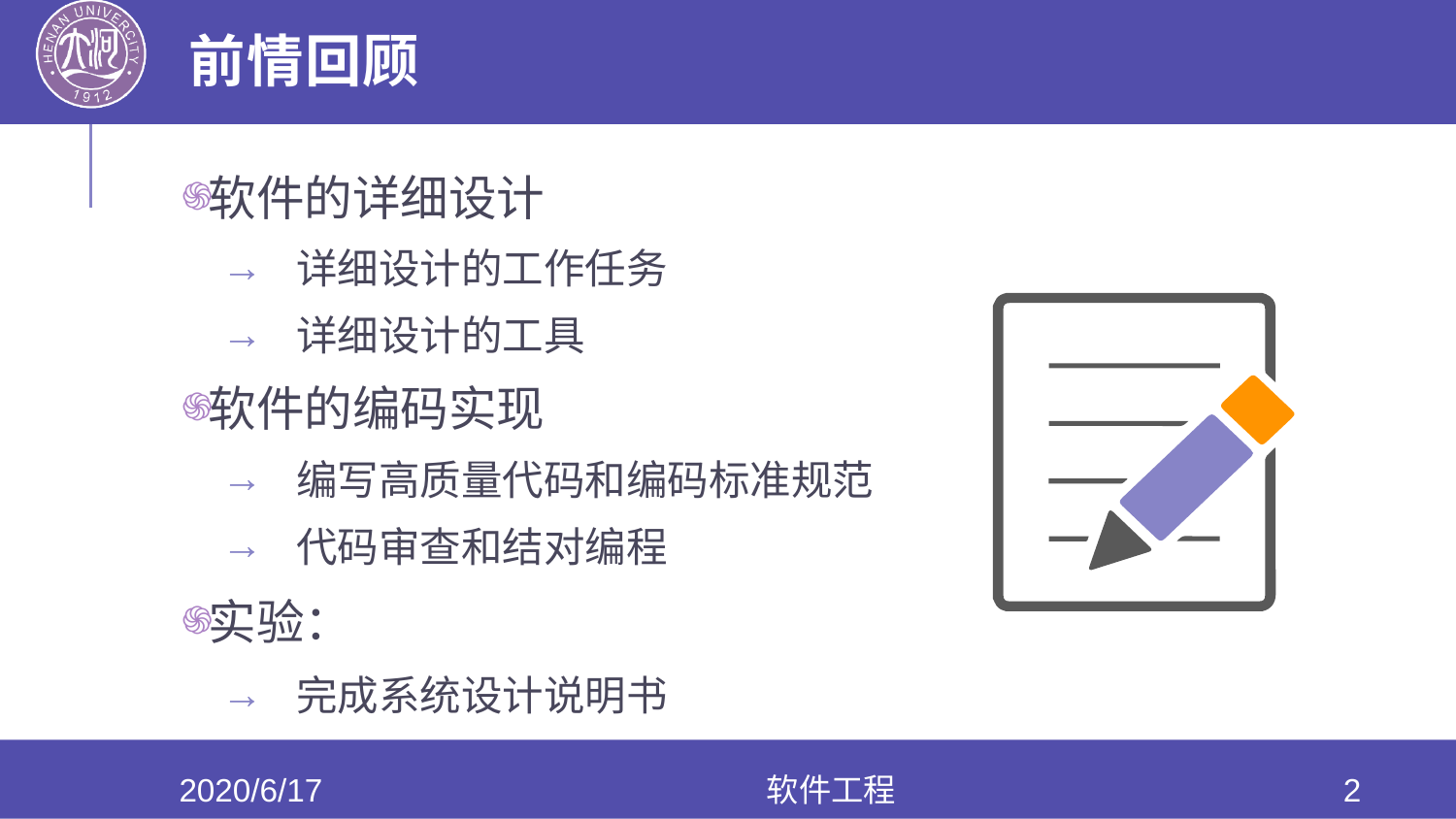

# 前情回顾
软件的详细设计
详细设计的工作任务
详细设计的工具
软件的编码实现
编写高质量代码和编码标准规范
代码审查和结对编程
实验：
完成系统设计说明书

2020/6/17
软件工程
2